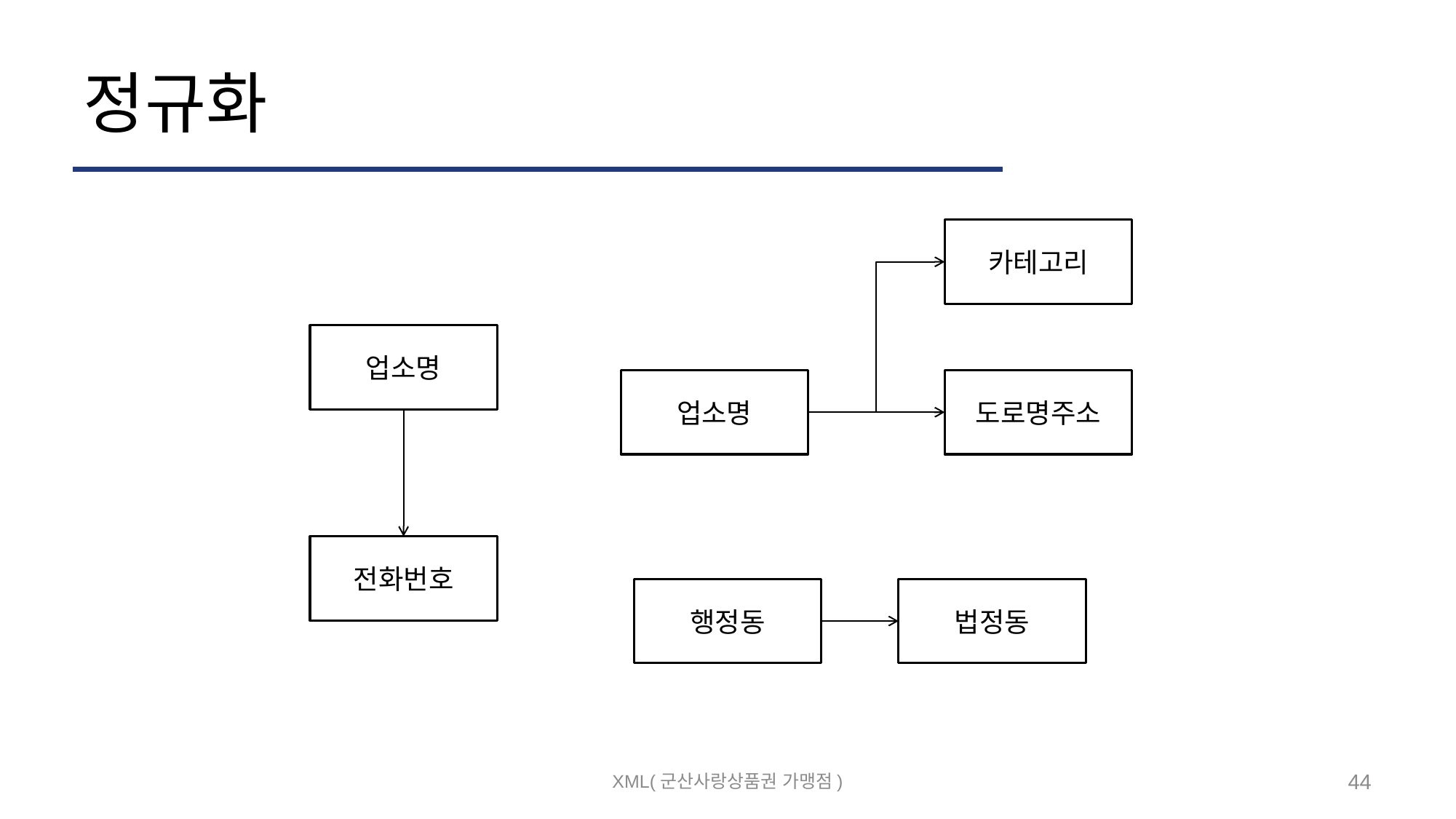

# 정규화
카테고리
업소명
업소명
도로명주소
전화번호
행정동
법정동
XML(군산사랑상품권 가맹점)
44